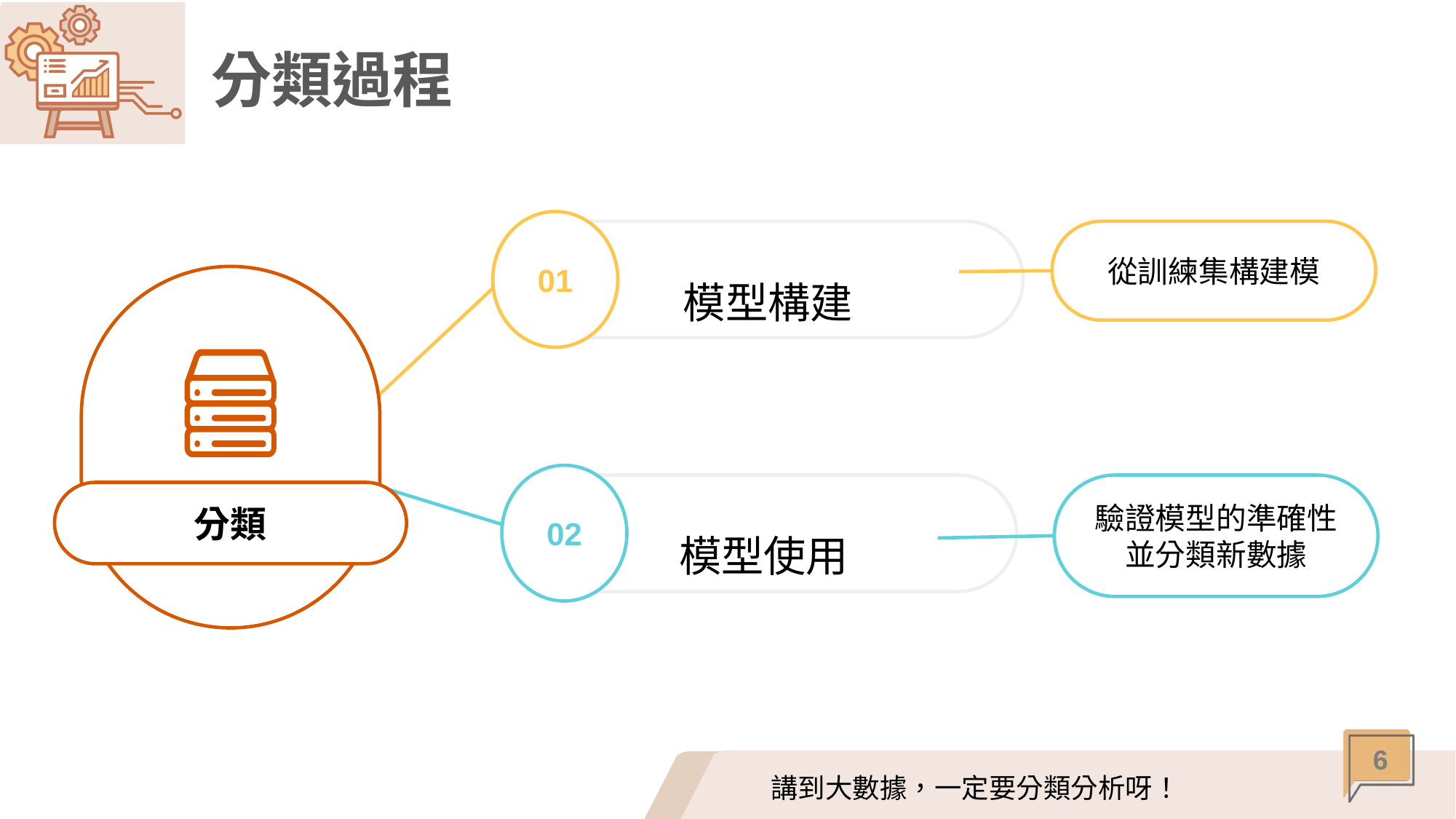

# 分類過程
01
從訓練集構建模

模型構建

02

驗證模型的準確性並分類新數據
分類
模型使用